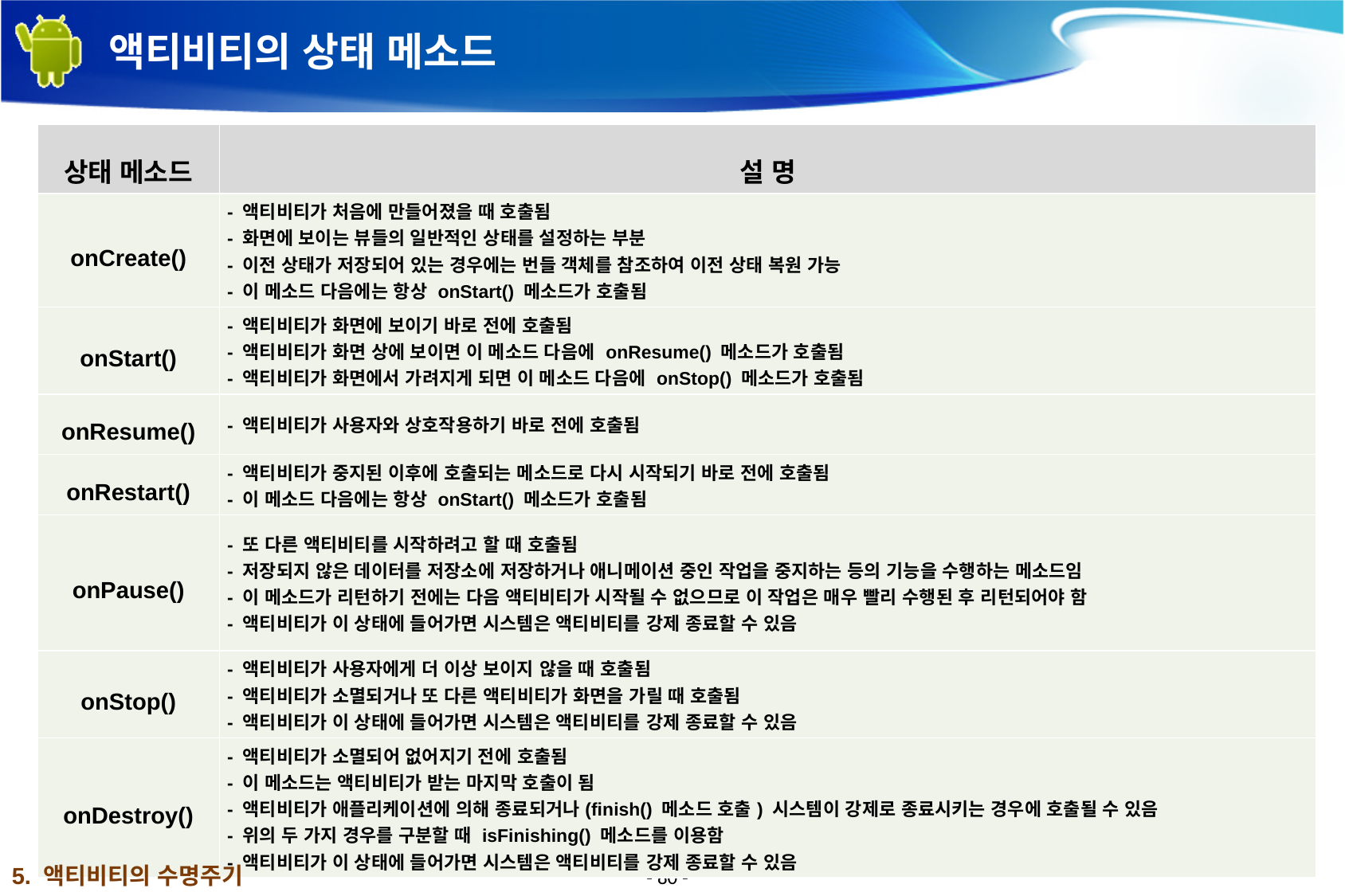

# 액티비티의 상태 메소드
| 상태 메소드 | 설 명 |
| --- | --- |
| onCreate() | - 액티비티가 처음에 만들어졌을 때 호출됨 - 화면에 보이는 뷰들의 일반적인 상태를 설정하는 부분 - 이전 상태가 저장되어 있는 경우에는 번들 객체를 참조하여 이전 상태 복원 가능 - 이 메소드 다음에는 항상 onStart() 메소드가 호출됨 |
| onStart() | - 액티비티가 화면에 보이기 바로 전에 호출됨 - 액티비티가 화면 상에 보이면 이 메소드 다음에 onResume() 메소드가 호출됨 - 액티비티가 화면에서 가려지게 되면 이 메소드 다음에 onStop() 메소드가 호출됨 |
| onResume() | - 액티비티가 사용자와 상호작용하기 바로 전에 호출됨 |
| onRestart() | - 액티비티가 중지된 이후에 호출되는 메소드로 다시 시작되기 바로 전에 호출됨 - 이 메소드 다음에는 항상 onStart() 메소드가 호출됨 |
| onPause() | - 또 다른 액티비티를 시작하려고 할 때 호출됨 - 저장되지 않은 데이터를 저장소에 저장하거나 애니메이션 중인 작업을 중지하는 등의 기능을 수행하는 메소드임 - 이 메소드가 리턴하기 전에는 다음 액티비티가 시작될 수 없으므로 이 작업은 매우 빨리 수행된 후 리턴되어야 함 - 액티비티가 이 상태에 들어가면 시스템은 액티비티를 강제 종료할 수 있음 |
| onStop() | - 액티비티가 사용자에게 더 이상 보이지 않을 때 호출됨 - 액티비티가 소멸되거나 또 다른 액티비티가 화면을 가릴 때 호출됨 - 액티비티가 이 상태에 들어가면 시스템은 액티비티를 강제 종료할 수 있음 |
| onDestroy() | - 액티비티가 소멸되어 없어지기 전에 호출됨 - 이 메소드는 액티비티가 받는 마지막 호출이 됨 - 액티비티가 애플리케이션에 의해 종료되거나(finish() 메소드 호출) 시스템이 강제로 종료시키는 경우에 호출될 수 있음 - 위의 두 가지 경우를 구분할 때 isFinishing() 메소드를 이용함 - 액티비티가 이 상태에 들어가면 시스템은 액티비티를 강제 종료할 수 있음 |
5. 액티비티의 수명주기